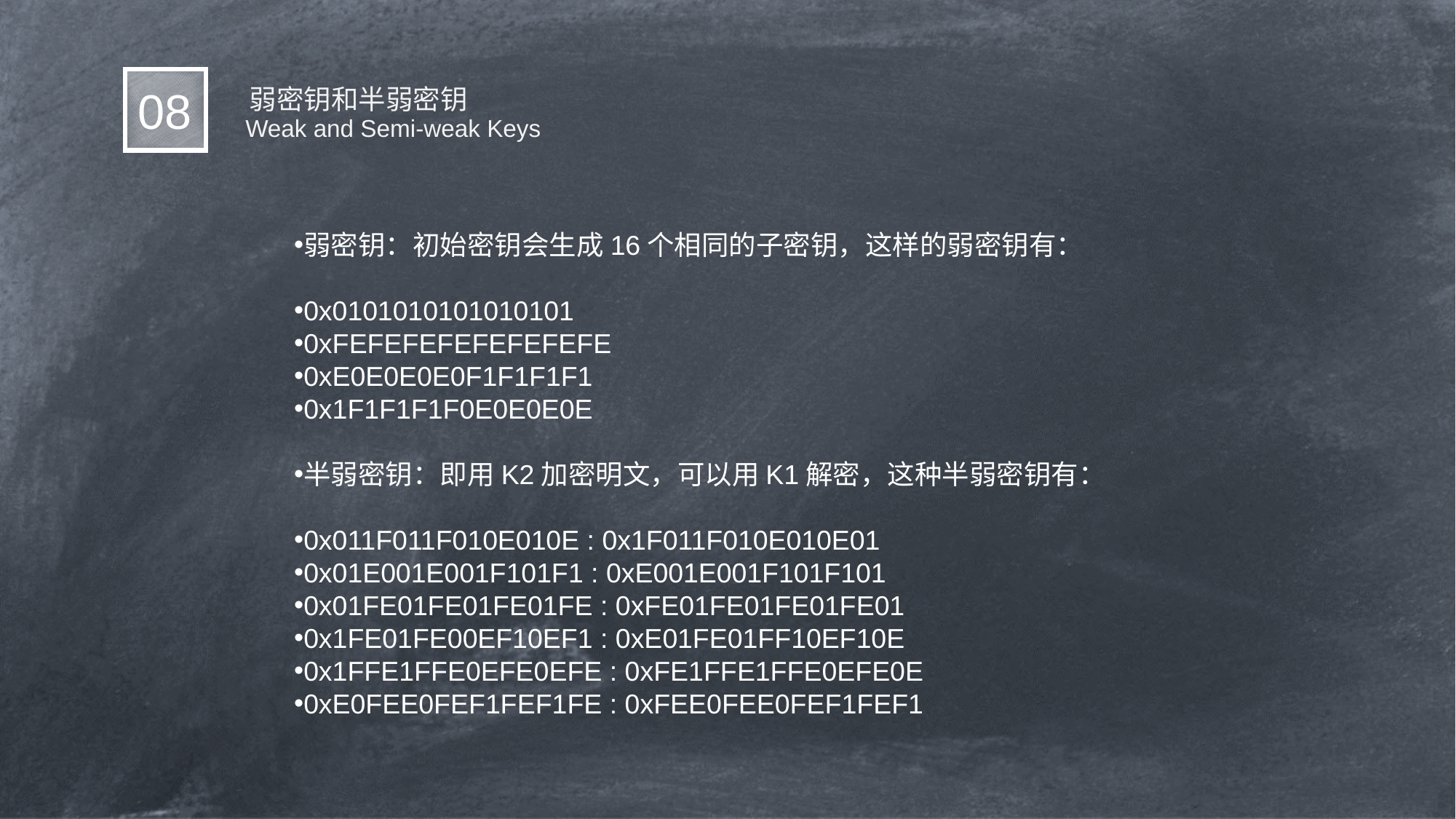

弱密钥和半弱密钥

08
  Weak and Semi-weak Keys
弱密钥：初始密钥会生成16个相同的子密钥，这样的弱密钥有：

0x0101010101010101
0xFEFEFEFEFEFEFEFE
0xE0E0E0E0F1F1F1F1
0x1F1F1F1F0E0E0E0E

半弱密钥：即用K2加密明文，可以用K1解密，这种半弱密钥有：

0x011F011F010E010E : 0x1F011F010E010E01
0x01E001E001F101F1 : 0xE001E001F101F101
0x01FE01FE01FE01FE : 0xFE01FE01FE01FE01
0x1FE01FE00EF10EF1 : 0xE01FE01FF10EF10E
0x1FFE1FFE0EFE0EFE : 0xFE1FFE1FFE0EFE0E
0xE0FEE0FEF1FEF1FE : 0xFEE0FEE0FEF1FEF1